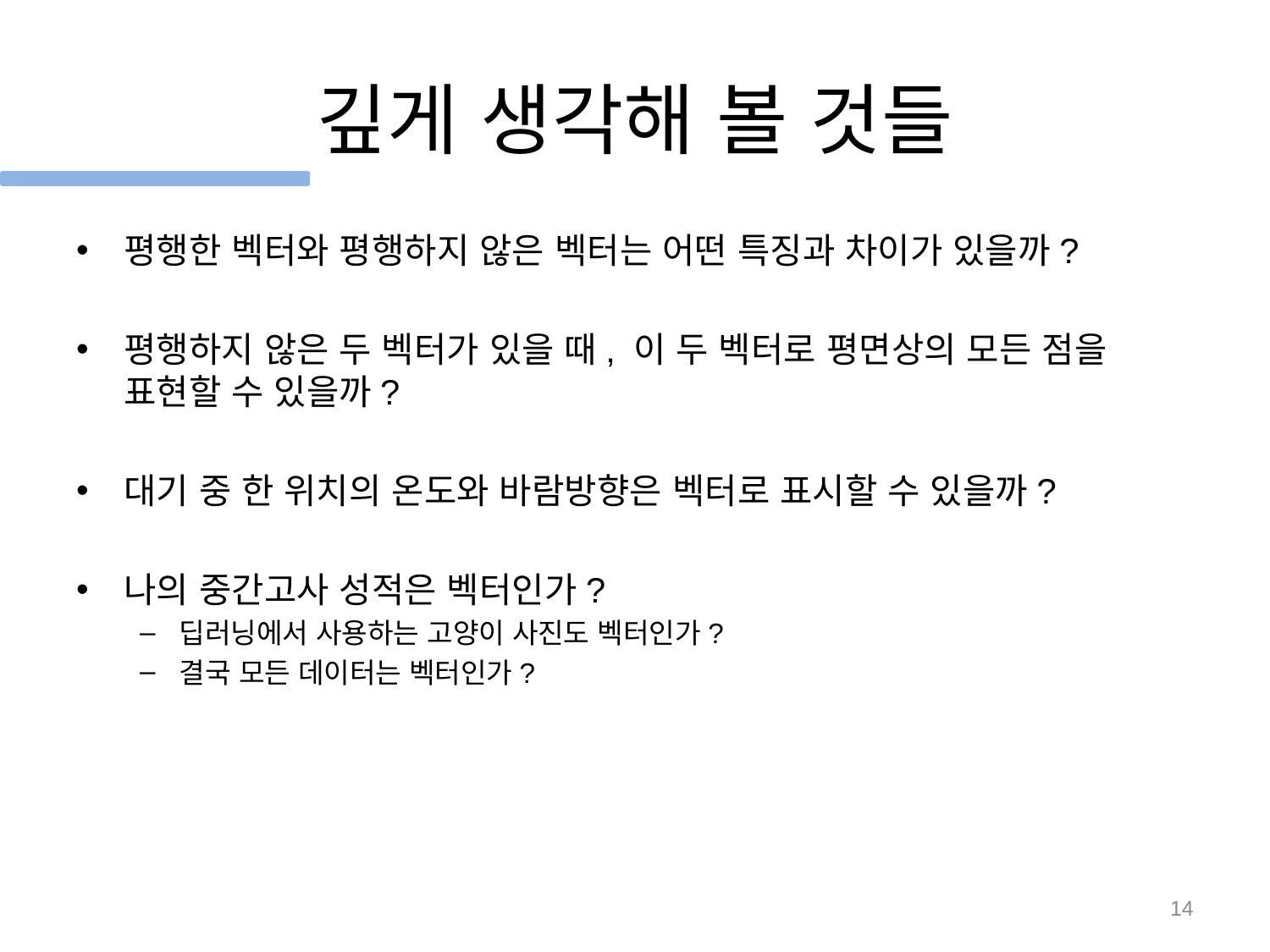

# 깊게 생각해 볼 것들

평행한 벡터와 평행하지 않은 벡터는 어떤 특징과 차이가 있을까?

평행하지 않은 두 벡터가 있을 때, 이 두 벡터로 평면상의 모든 점을 표현할 수 있을까?

대기 중 한 위치의 온도와 바람방향은 벡터로 표시할 수 있을까?

나의 중간고사 성적은 벡터인가?
딥러닝에서 사용하는 고양이 사진도 벡터인가?
결국 모든 데이터는 벡터인가?
14